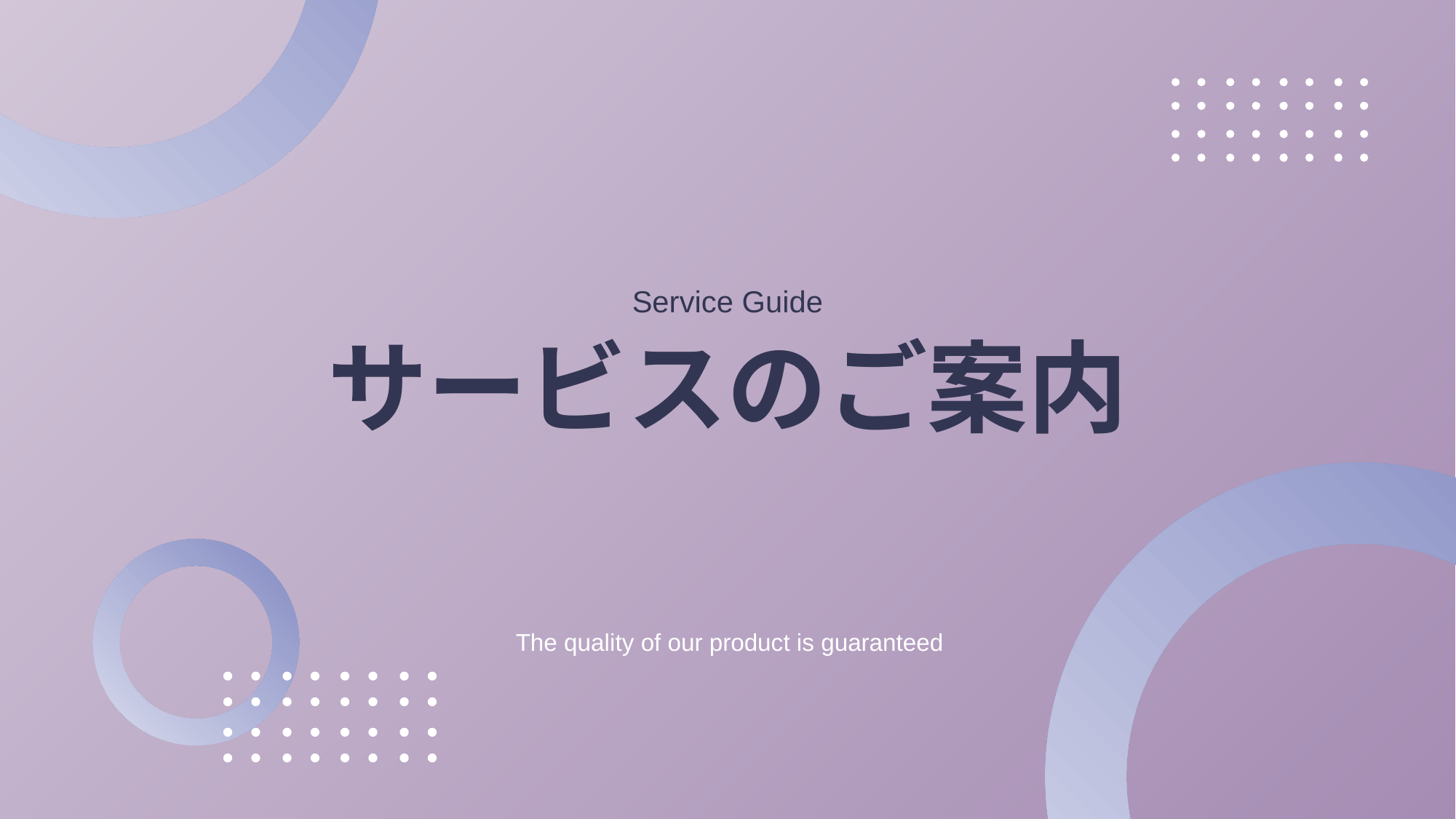

Service Guide
サービスのご案内

The quality of our product is guaranteed